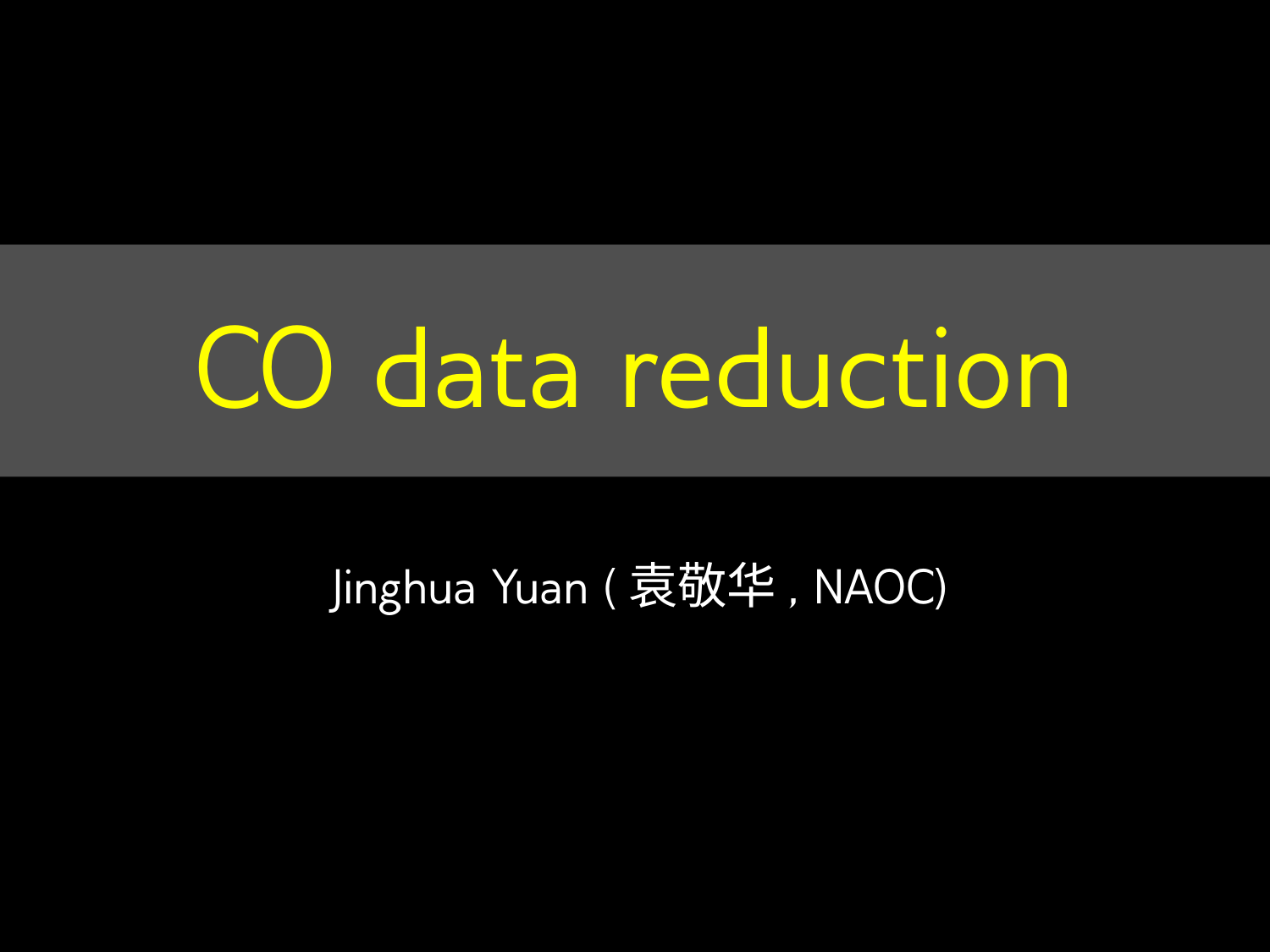

CO data reduction
Jinghua Yuan (袁敬华, NAOC)